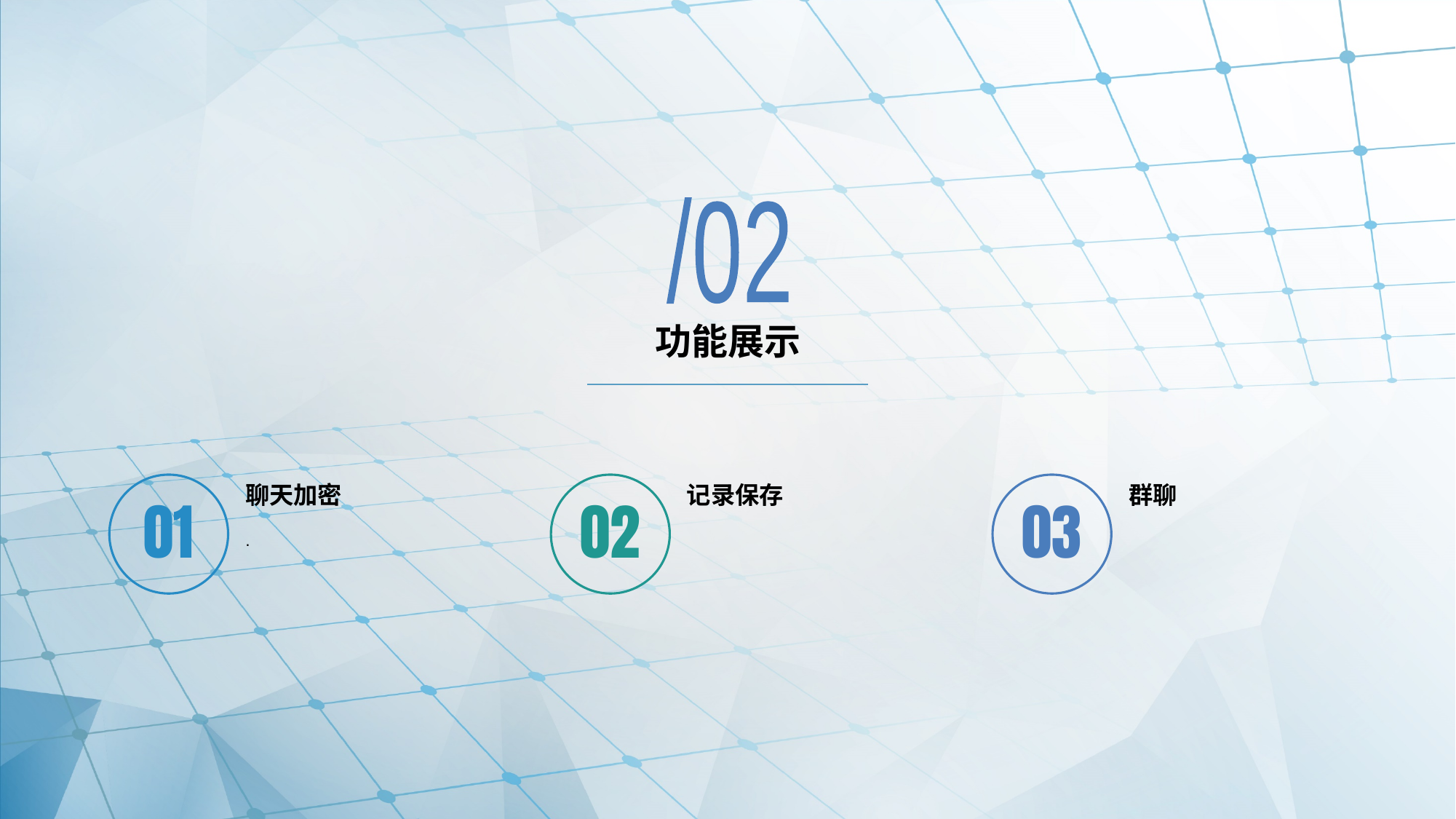

/02
# 功能展示
01
聊天加密
02
记录保存
03
群聊
.